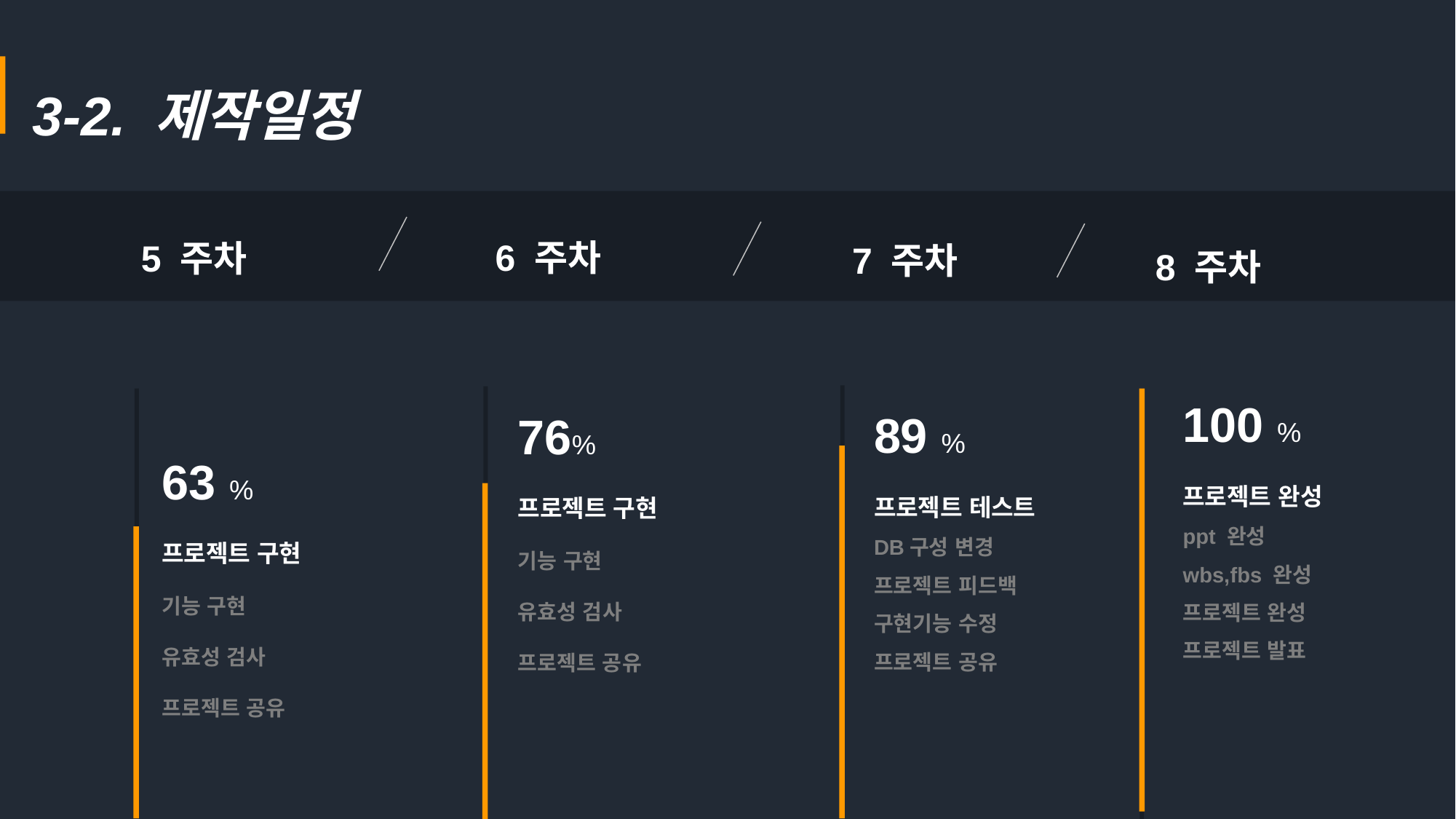

3-2. 제작일정

6 주차
5 주차
7 주차
8 주차

100 %
프로젝트 완성
ppt 완성
wbs,fbs 완성
프로젝트 완성
프로젝트 발표

89 %
프로젝트 테스트
DB구성 변경
프로젝트 피드백
구현기능 수정
프로젝트 공유
76%
프로젝트 구현
기능 구현
유효성 검사
프로젝트 공유

63 %
프로젝트 구현
기능 구현
유효성 검사
프로젝트 공유